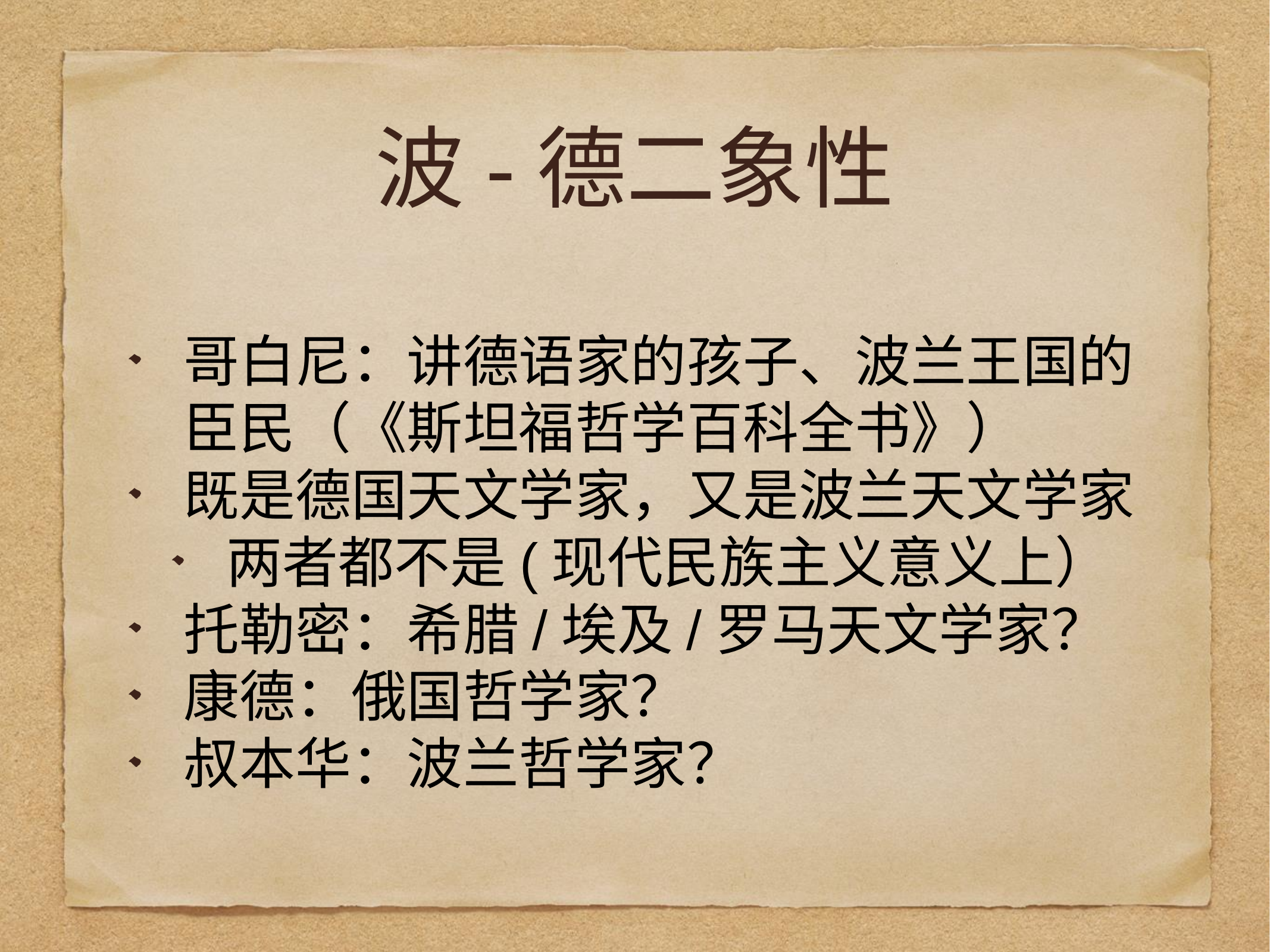

# 波-德二象性
哥白尼：讲德语家的孩子、波兰王国的臣民（《斯坦福哲学百科全书》）
既是德国天文学家，又是波兰天文学家
两者都不是(现代民族主义意义上）
托勒密：希腊/埃及/罗马天文学家？
康德：俄国哲学家？
叔本华：波兰哲学家？